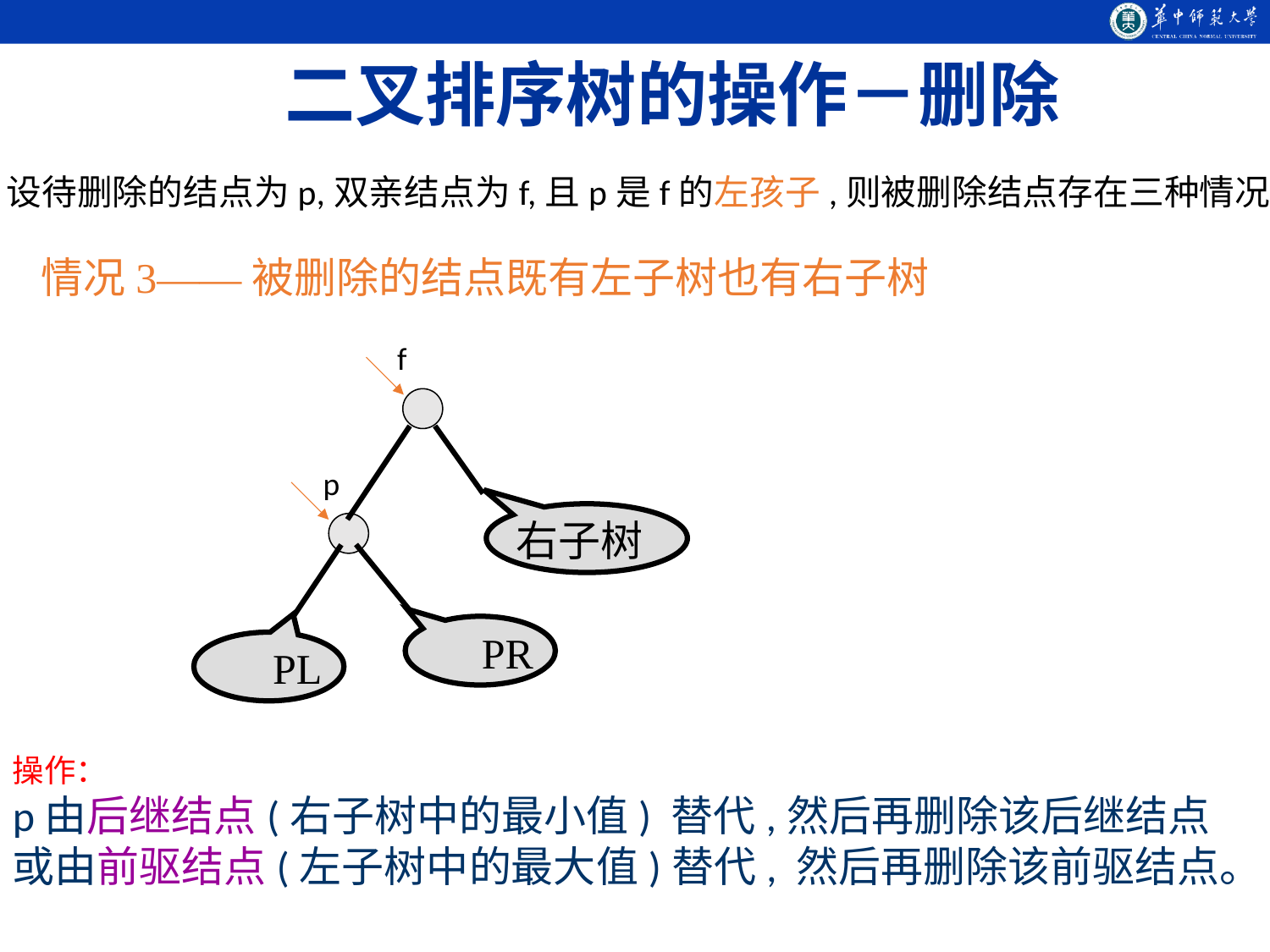

二叉排序树的操作－删除
设待删除的结点为p,双亲结点为f,且p是f的左孩子,则被删除结点存在三种情况
情况3——被删除的结点既有左子树也有右子树
f

p

右子树

PR
PL
操作：
p由后继结点(右子树中的最小值) 替代,然后再删除该后继结点
或由前驱结点(左子树中的最大值)替代, 然后再删除该前驱结点。